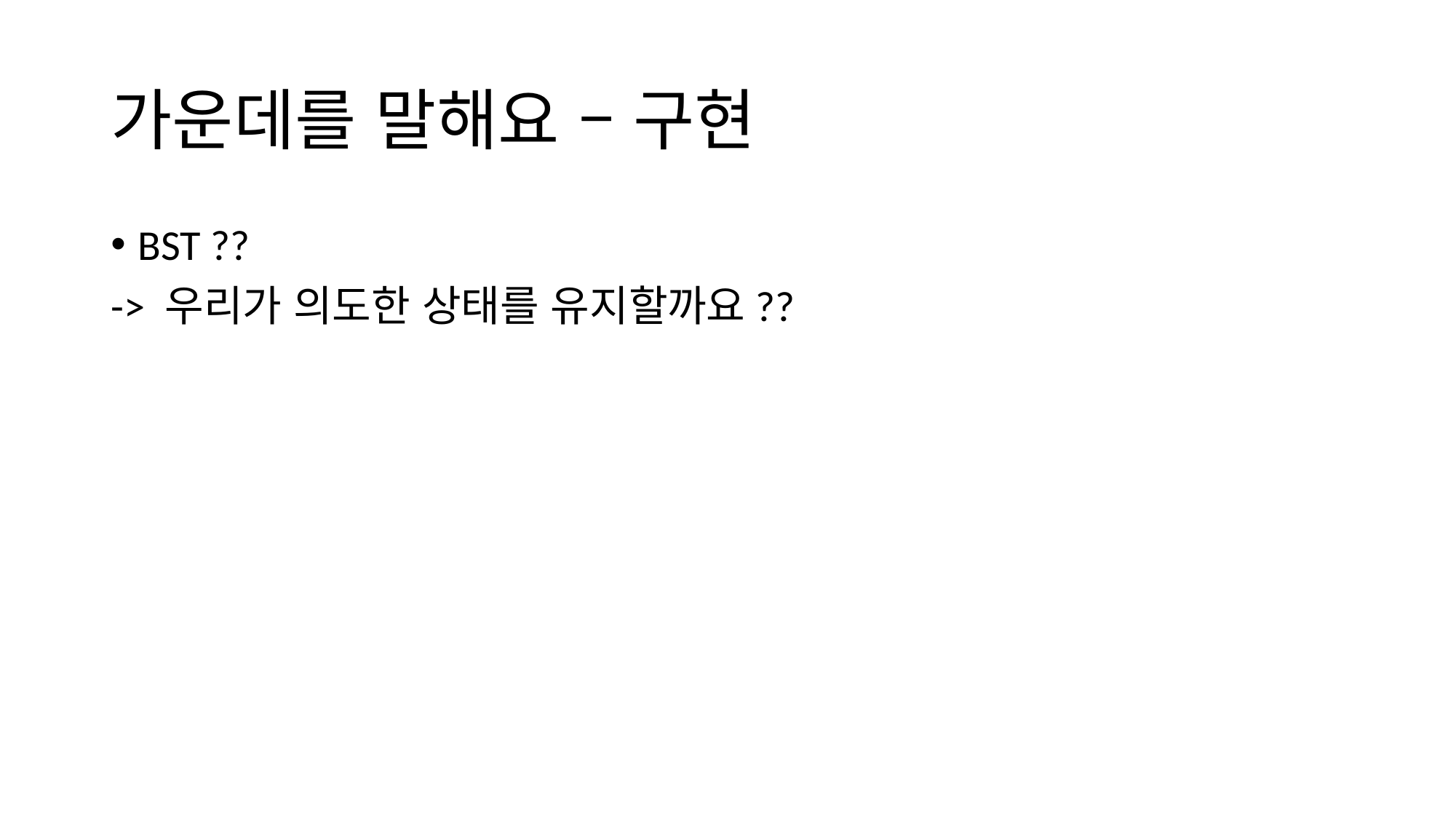

# 가운데를 말해요 – 구현
BST ??
-> 우리가 의도한 상태를 유지할까요??